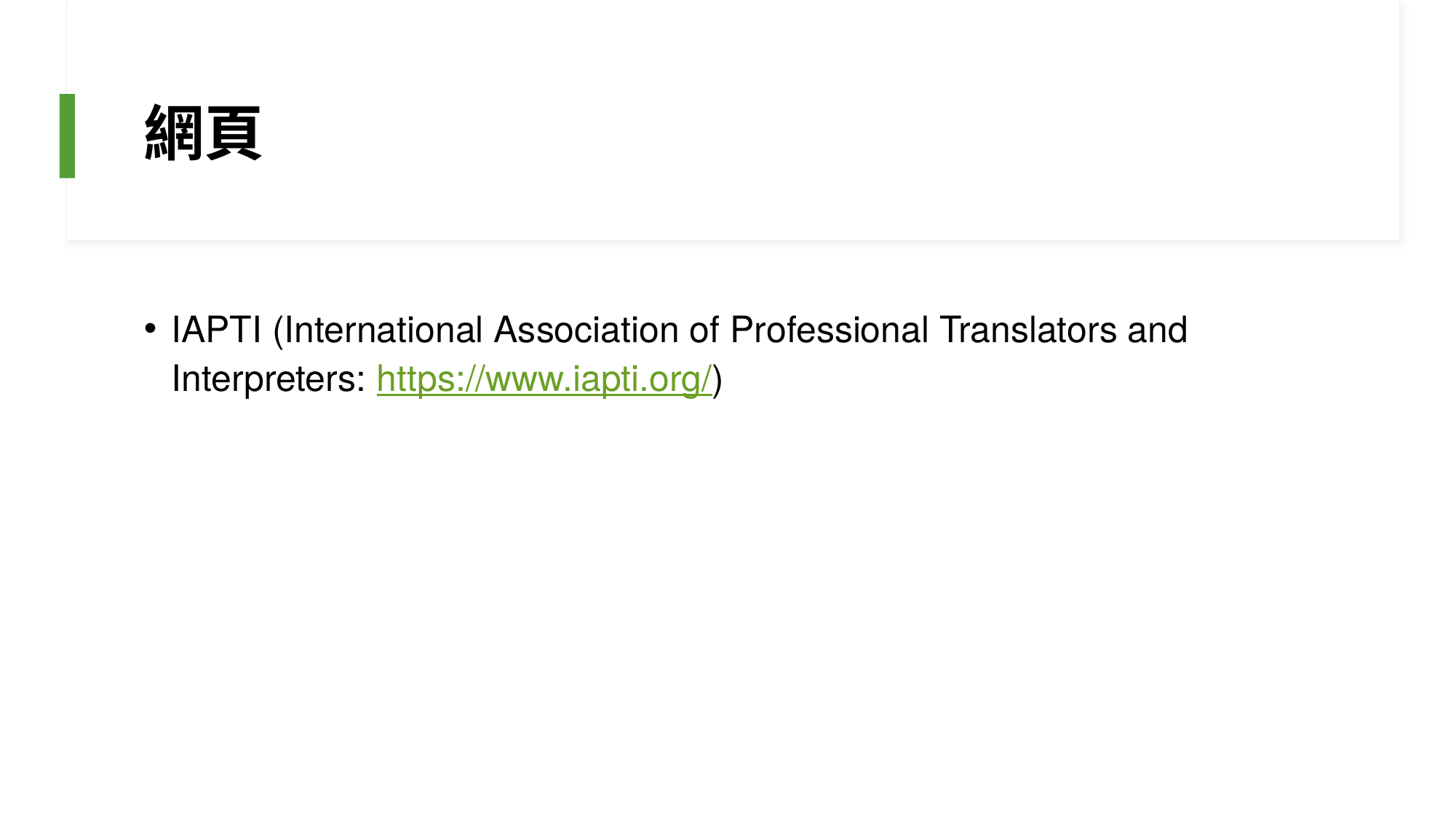

# 網頁
IAPTI (International Association of Professional Translators and Interpreters: https://www.iapti.org/)